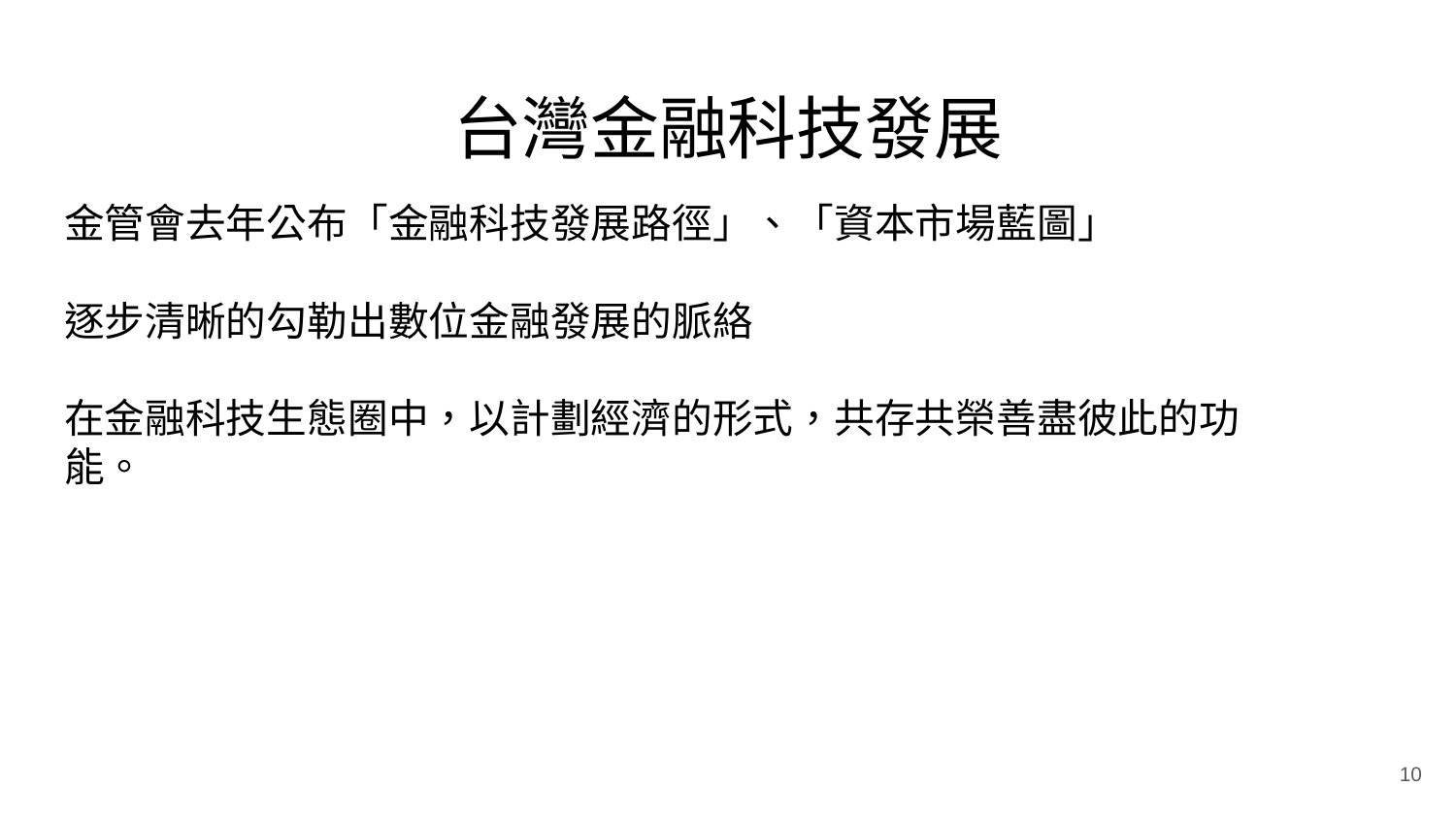

# 台灣金融科技發展
金管會去年公布「金融科技發展路徑」、「資本市場藍圖」

逐步清晰的勾勒出數位金融發展的脈絡

在金融科技生態圈中，以計劃經濟的形式，共存共榮善盡彼此的功能。

10